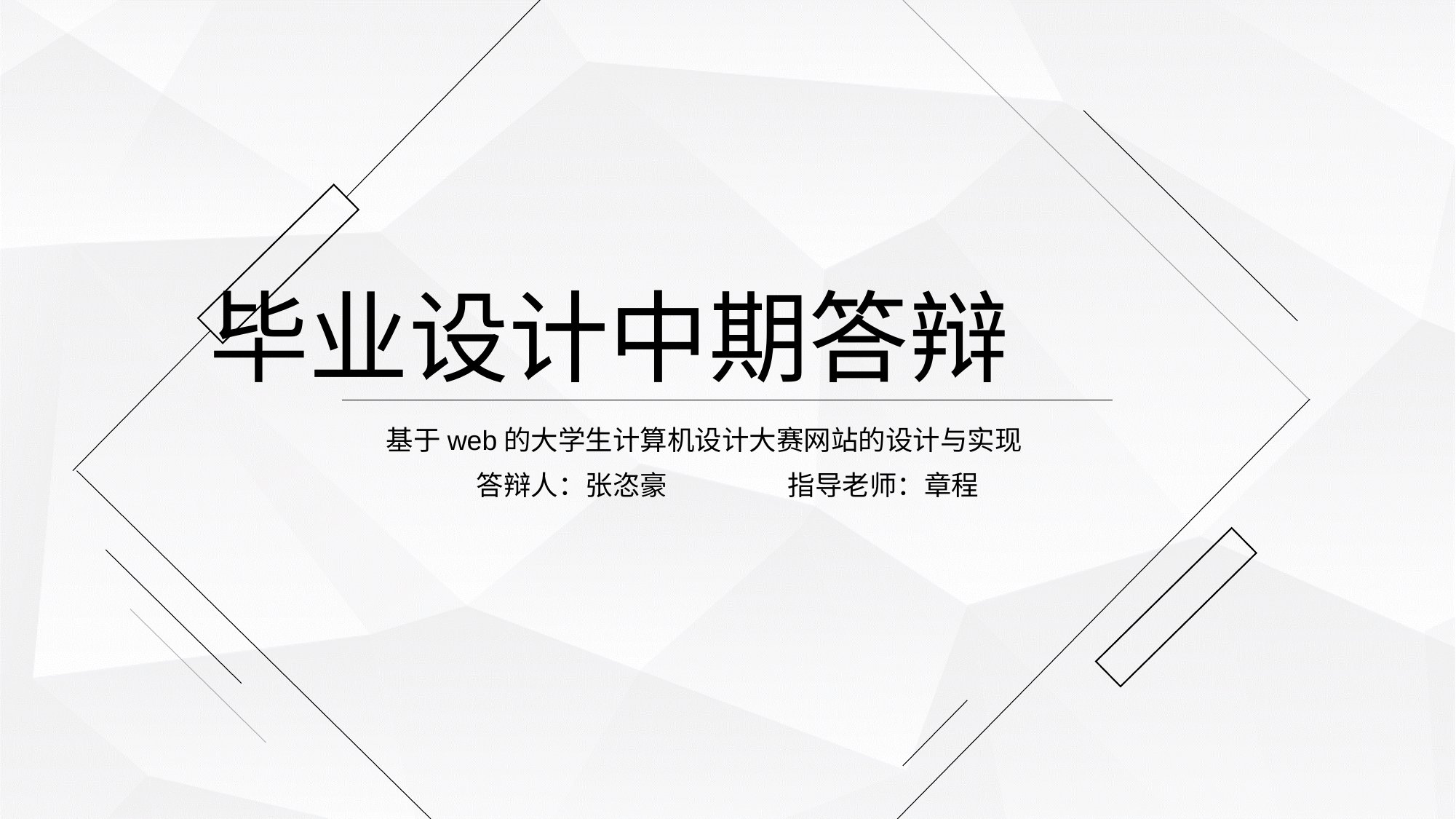

毕业设计中期答辩
基于web的大学生计算机设计大赛网站的设计与实现
答辩人：张恣豪
指导老师：章程